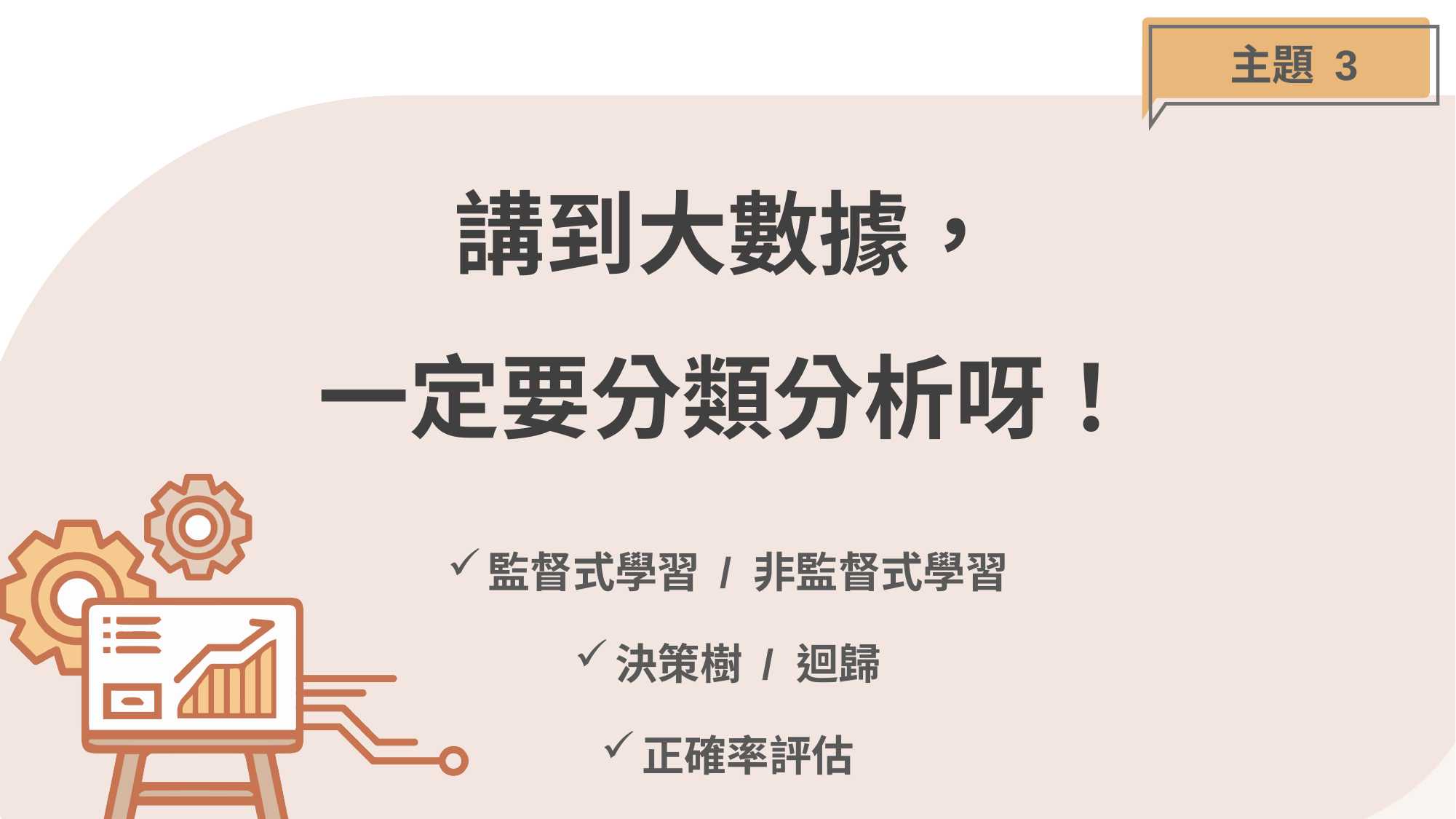

主題 3
# 講到大數據， 一定要分類分析呀！
監督式學習 / 非監督式學習
決策樹 / 迴歸
正確率評估